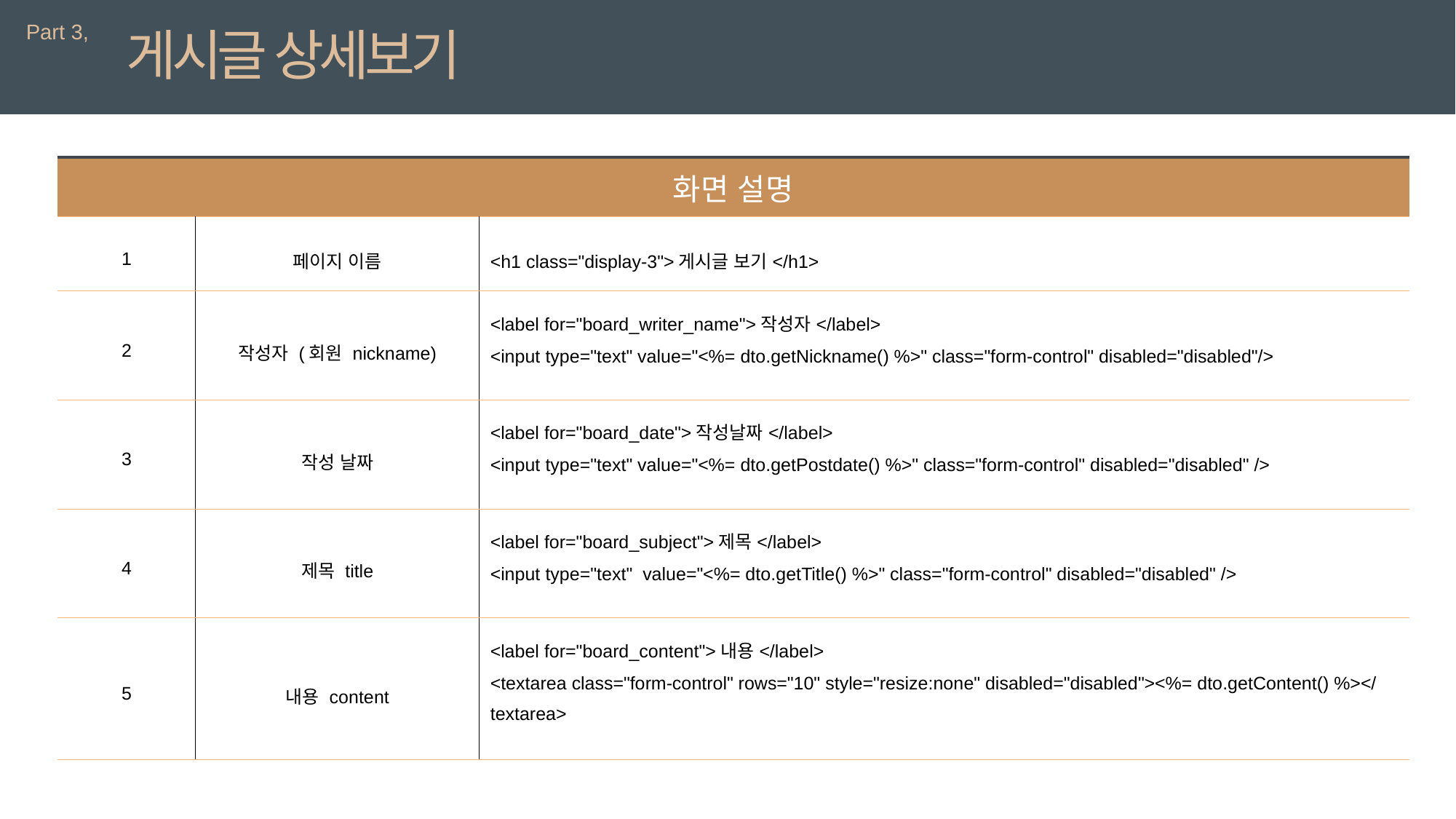

Part 3,
게시글 상세보기
| 화면 설명 |  |  |
| --- | --- | --- |
| 1 | 페이지 이름 | <h1 class="display-3">게시글 보기</h1> |
| 2 | 작성자 (회원 nickname) | <label for="board\_writer\_name">작성자</label> <input type="text" value="<%= dto.getNickname() %>" class="form-control" disabled="disabled"/> |
| 3 | 작성 날짜 | <label for="board\_date">작성날짜</label> <input type="text" value="<%= dto.getPostdate() %>" class="form-control" disabled="disabled" /> |
| 4 | 제목 title | <label for="board\_subject">제목</label> <input type="text" value="<%= dto.getTitle() %>" class="form-control" disabled="disabled" /> |
| 5 | 내용 content | <label for="board\_content">내용</label> <textarea class="form-control" rows="10" style="resize:none" disabled="disabled"><%= dto.getContent() %></textarea> |